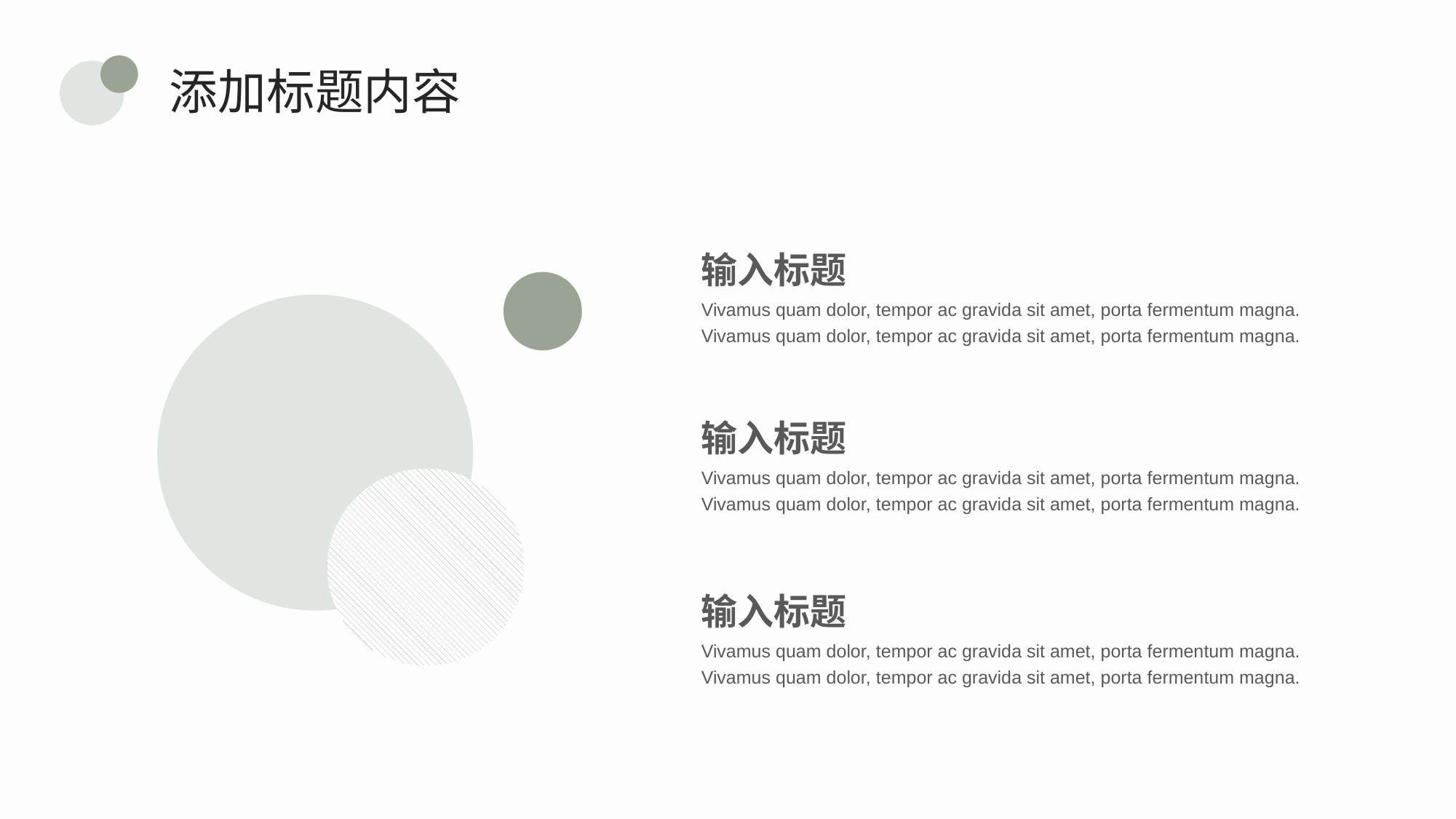

添加标题内容
输入标题

Vivamus quam dolor, tempor ac gravida sit amet, porta fermentum magna. Vivamus quam dolor, tempor ac gravida sit amet, porta fermentum magna.

输入标题
Vivamus quam dolor, tempor ac gravida sit amet, porta fermentum magna. Vivamus quam dolor, tempor ac gravida sit amet, porta fermentum magna.

输入标题
Vivamus quam dolor, tempor ac gravida sit amet, porta fermentum magna. Vivamus quam dolor, tempor ac gravida sit amet, porta fermentum magna.